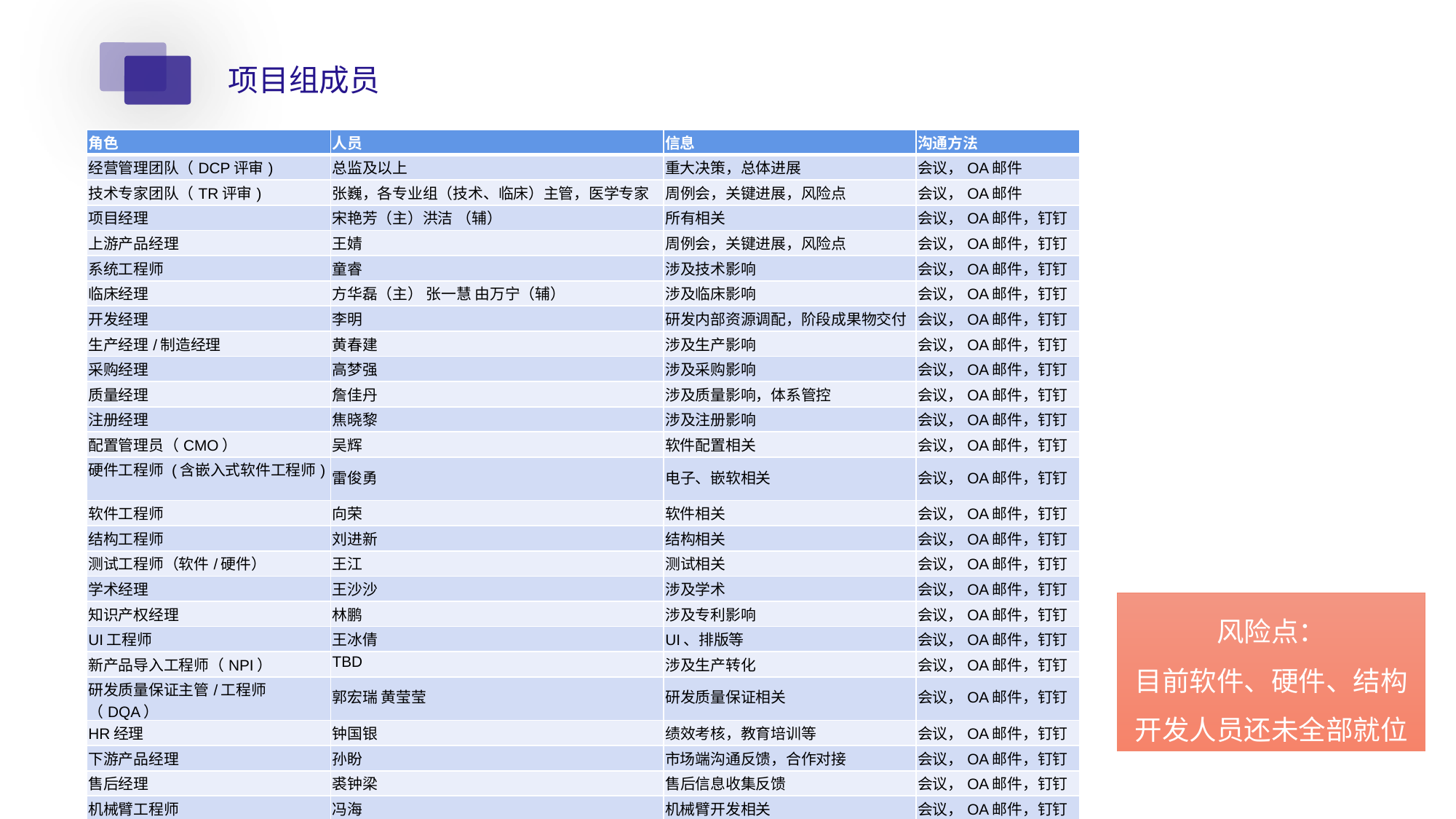

项目组成员
| 角色 | 人员 | 信息 | 沟通方法 |
| --- | --- | --- | --- |
| 经营管理团队（DCP评审) | 总监及以上 | 重大决策，总体进展 | 会议，OA邮件 |
| 技术专家团队（TR评审) | 张巍，各专业组（技术、临床）主管，医学专家 | 周例会，关键进展，风险点 | 会议，OA邮件 |
| 项目经理 | 宋艳芳（主）洪洁 （辅） | 所有相关 | 会议，OA邮件，钉钉 |
| 上游产品经理 | 王婧 | 周例会，关键进展，风险点 | 会议，OA邮件，钉钉 |
| 系统工程师 | 童睿 | 涉及技术影响 | 会议，OA邮件，钉钉 |
| 临床经理 | 方华磊（主） 张一慧 由万宁（辅） | 涉及临床影响 | 会议，OA邮件，钉钉 |
| 开发经理 | 李明 | 研发内部资源调配，阶段成果物交付 | 会议，OA邮件，钉钉 |
| 生产经理/制造经理 | 黄春建 | 涉及生产影响 | 会议，OA邮件，钉钉 |
| 采购经理 | 高梦强 | 涉及采购影响 | 会议，OA邮件，钉钉 |
| 质量经理 | 詹佳丹 | 涉及质量影响，体系管控 | 会议，OA邮件，钉钉 |
| 注册经理 | 焦晓黎 | 涉及注册影响 | 会议，OA邮件，钉钉 |
| 配置管理员（CMO） | 吴辉 | 软件配置相关 | 会议，OA邮件，钉钉 |
| 硬件工程师 (含嵌入式软件工程师) | 雷俊勇 | 电子、嵌软相关 | 会议，OA邮件，钉钉 |
| 软件工程师 | 向荣 | 软件相关 | 会议，OA邮件，钉钉 |
| 结构工程师 | 刘进新 | 结构相关 | 会议，OA邮件，钉钉 |
| 测试工程师（软件/硬件） | 王江 | 测试相关 | 会议，OA邮件，钉钉 |
| 学术经理 | 王沙沙 | 涉及学术 | 会议，OA邮件，钉钉 |
| 知识产权经理 | 林鹏 | 涉及专利影响 | 会议，OA邮件，钉钉 |
| UI工程师 | 王冰倩 | UI、排版等 | 会议，OA邮件，钉钉 |
| 新产品导入工程师（NPI） | TBD | 涉及生产转化 | 会议，OA邮件，钉钉 |
| 研发质量保证主管/工程师（DQA） | 郭宏瑞 黄莹莹 | 研发质量保证相关 | 会议，OA邮件，钉钉 |
| HR经理 | 钟国银 | 绩效考核，教育培训等 | 会议，OA邮件，钉钉 |
| 下游产品经理 | 孙盼 | 市场端沟通反馈，合作对接 | 会议，OA邮件，钉钉 |
| 售后经理 | 裘钟梁 | 售后信息收集反馈 | 会议，OA邮件，钉钉 |
| 机械臂工程师 | 冯海 | 机械臂开发相关 | 会议，OA邮件，钉钉 |
风险点：
目前软件、硬件、结构开发人员还未全部就位